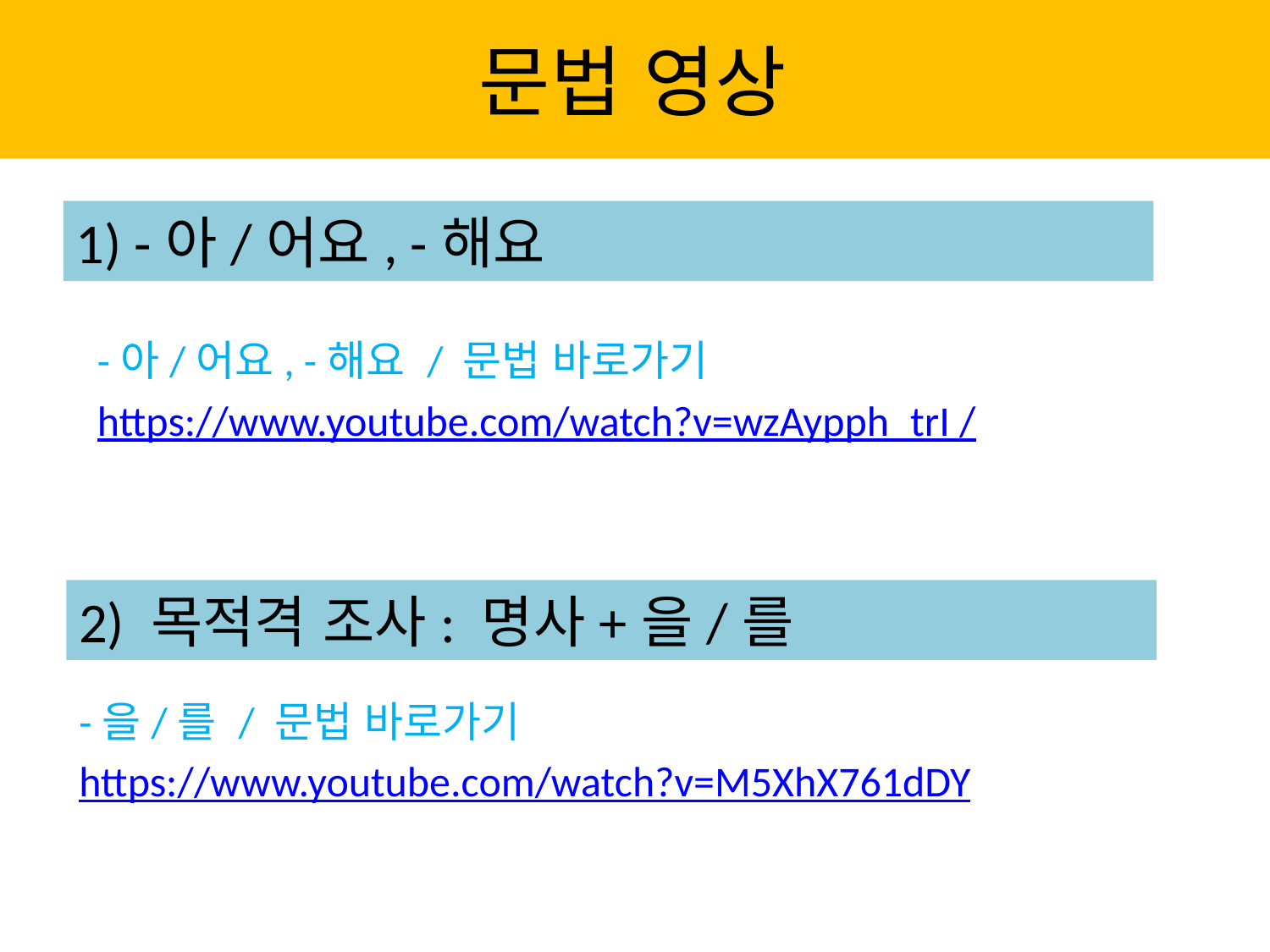

# 문법 영상
1) -아/어요, -해요
-아/어요, -해요 / 문법 바로가기
https://www.youtube.com/watch?v=wzAypph_trI /
2) 목적격 조사: 명사+을/를
-을/를 / 문법 바로가기
https://www.youtube.com/watch?v=M5XhX761dDY